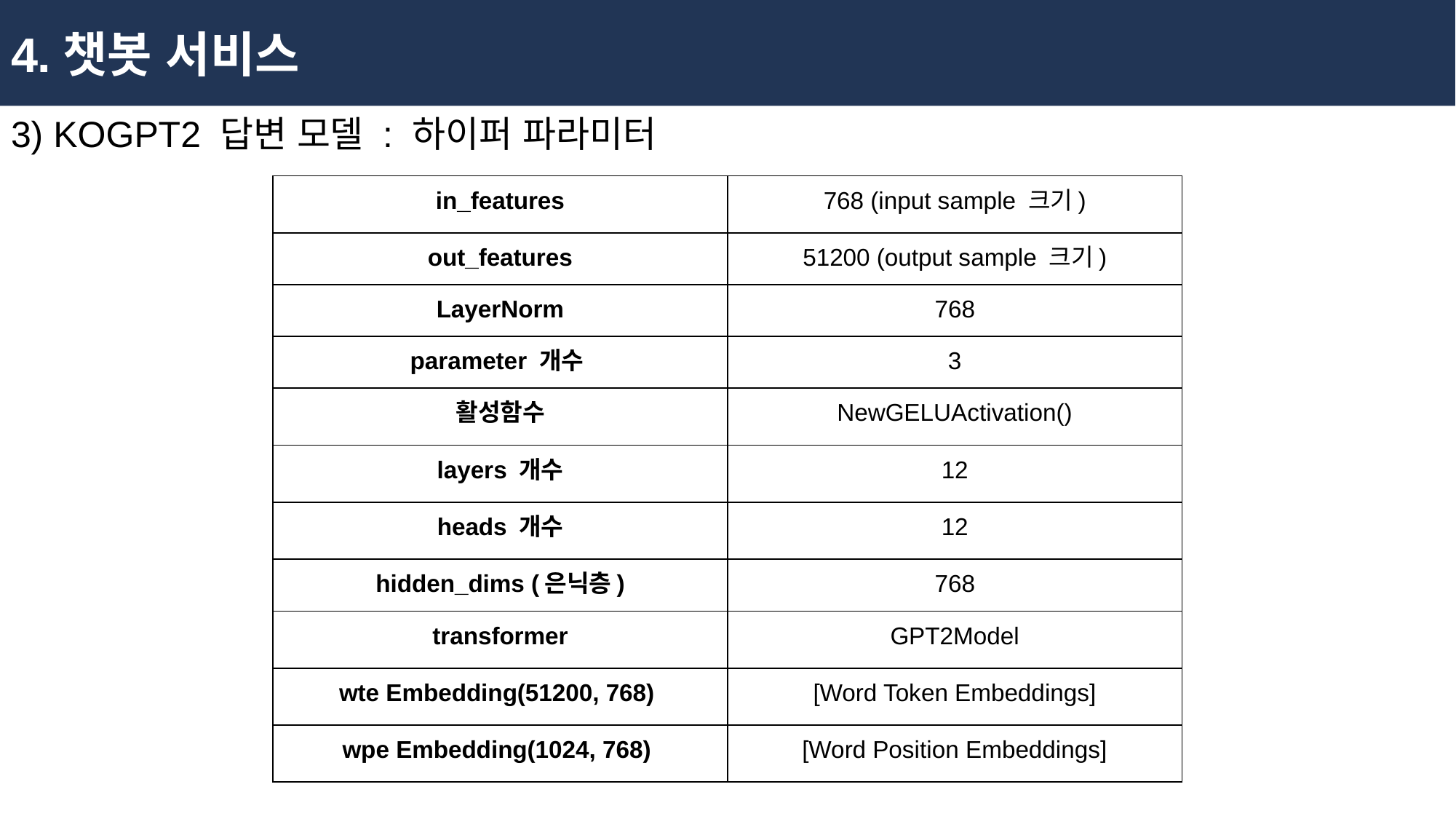

4.챗봇 서비스
3) KOGPT2 답변 모델 : 하이퍼 파라미터
| in\_features | 768 (input sample 크기) |
| --- | --- |
| out\_features | 51200 (output sample 크기) |
| LayerNorm | 768 |
| parameter 개수 | 3 |
| 활성함수 | NewGELUActivation() |
| layers 개수 | 12 |
| heads 개수 | 12 |
| hidden\_dims (은닉층) | 768 |
| transformer | GPT2Model |
| wte Embedding(51200, 768) | [Word Token Embeddings] |
| wpe Embedding(1024, 768) | [Word Position Embeddings] |